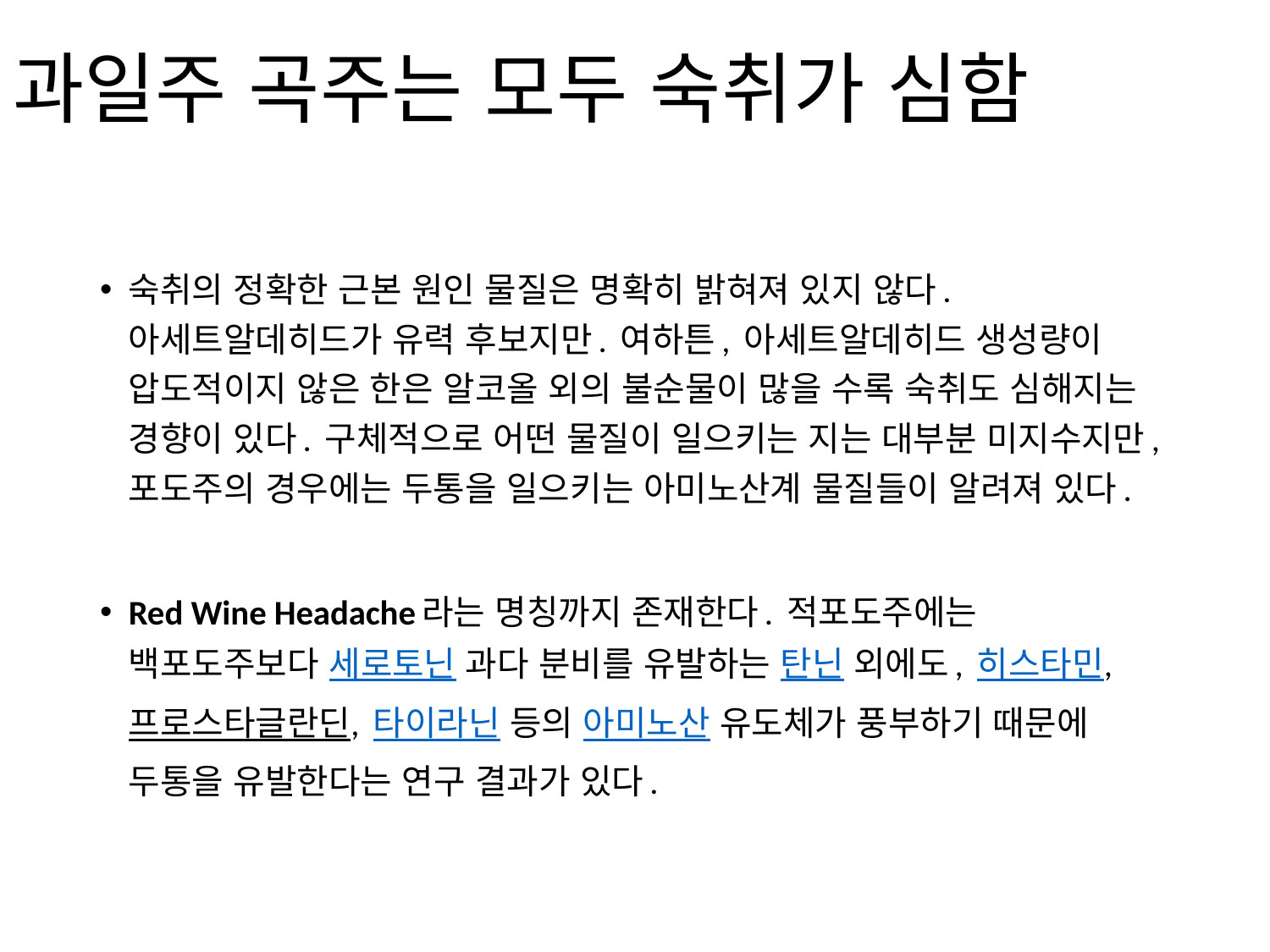

# 과일주 곡주는 모두 숙취가 심함
숙취의 정확한 근본 원인 물질은 명확히 밝혀져 있지 않다. 아세트알데히드가 유력 후보지만. 여하튼, 아세트알데히드 생성량이 압도적이지 않은 한은 알코올 외의 불순물이 많을 수록 숙취도 심해지는 경향이 있다. 구체적으로 어떤 물질이 일으키는 지는 대부분 미지수지만, 포도주의 경우에는 두통을 일으키는 아미노산계 물질들이 알려져 있다.

Red Wine Headache라는 명칭까지 존재한다. 적포도주에는 백포도주보다 세로토닌 과다 분비를 유발하는 탄닌 외에도, 히스타민, 프로스타글란딘, 타이라닌 등의 아미노산 유도체가 풍부하기 때문에 두통을 유발한다는 연구 결과가 있다.